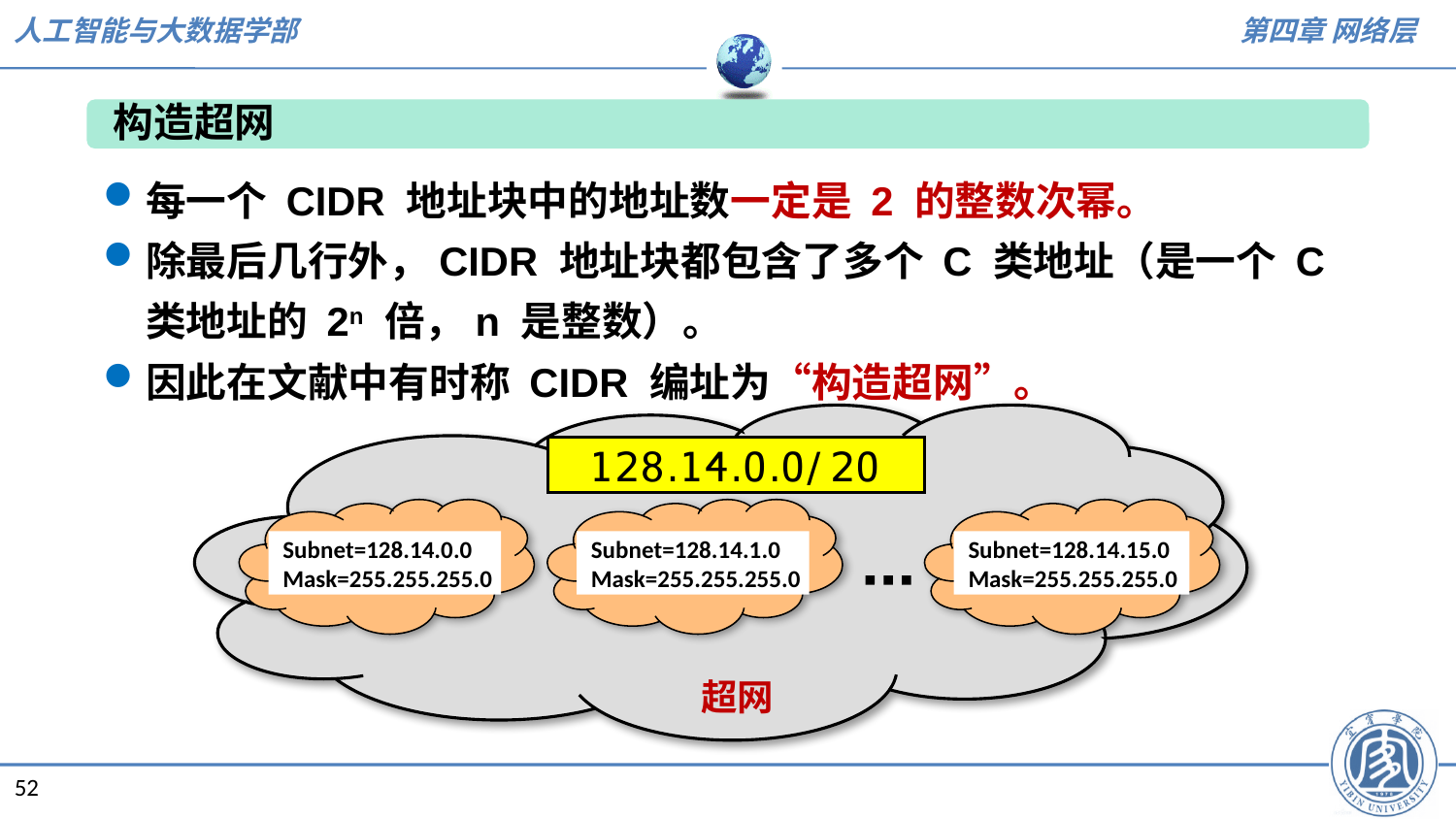

构造超网

每一个 CIDR 地址块中的地址数一定是 2 的整数次幂。
除最后几行外，CIDR 地址块都包含了多个 C 类地址（是一个 C 类地址的 2n 倍，n 是整数）。
因此在文献中有时称 CIDR 编址为“构造超网”。

128.14.0.0/20

Subnet=128.14.0.0
Mask=255.255.255.0

Subnet=128.14.1.0
Mask=255.255.255.0

Subnet=128.14.15.0
Mask=255.255.255.0

超网
52